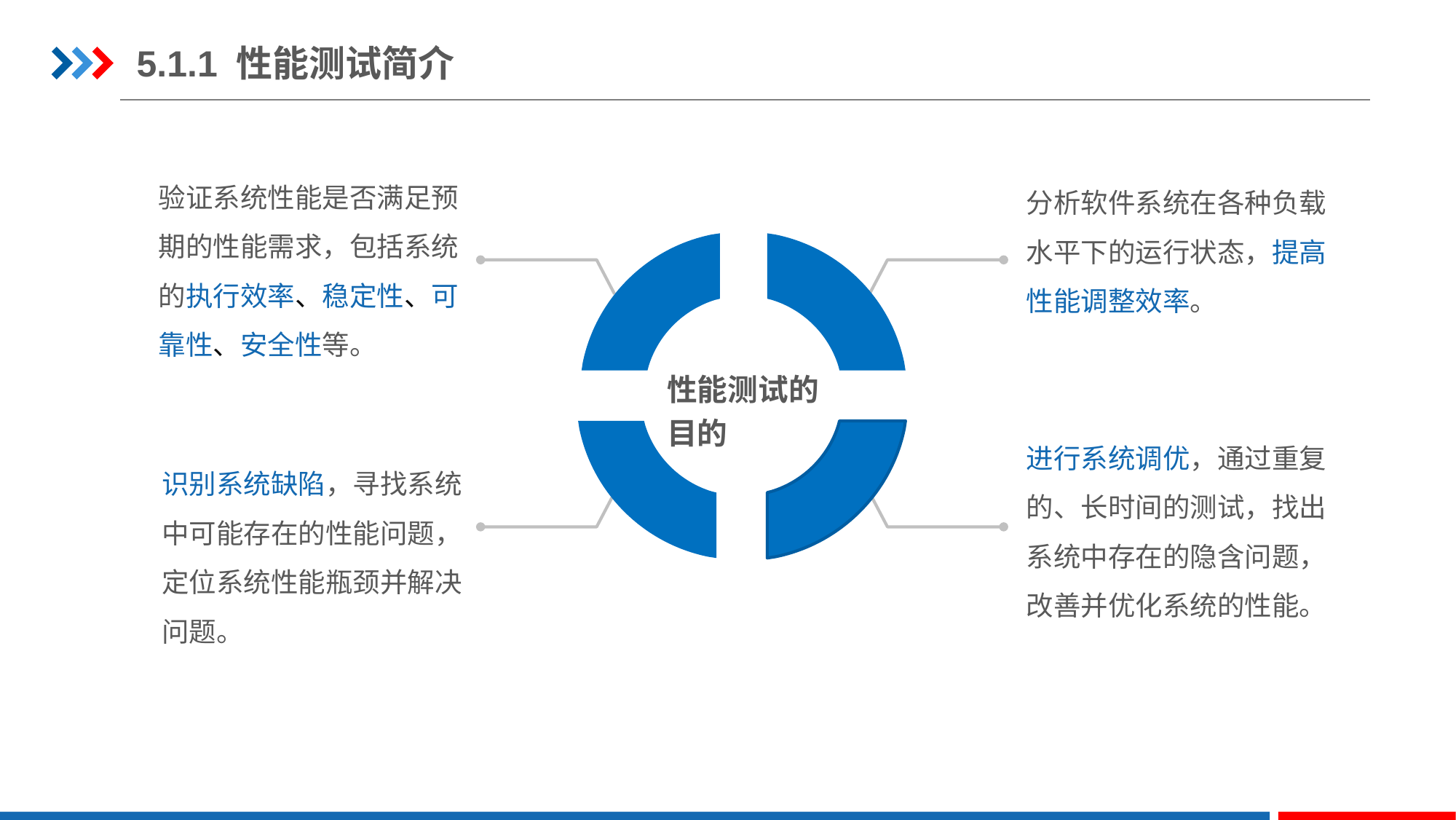

5.1.1 性能测试简介
验证系统性能是否满足预期的性能需求，包括系统的执行效率、稳定性、可靠性、安全性等。

性能测试的目的

分析软件系统在各种负载水平下的运行状态，提高性能调整效率。
进行系统调优，通过重复的、长时间的测试，找出系统中存在的隐含问题，改善并优化系统的性能。
识别系统缺陷，寻找系统中可能存在的性能问题，定位系统性能瓶颈并解决问题。